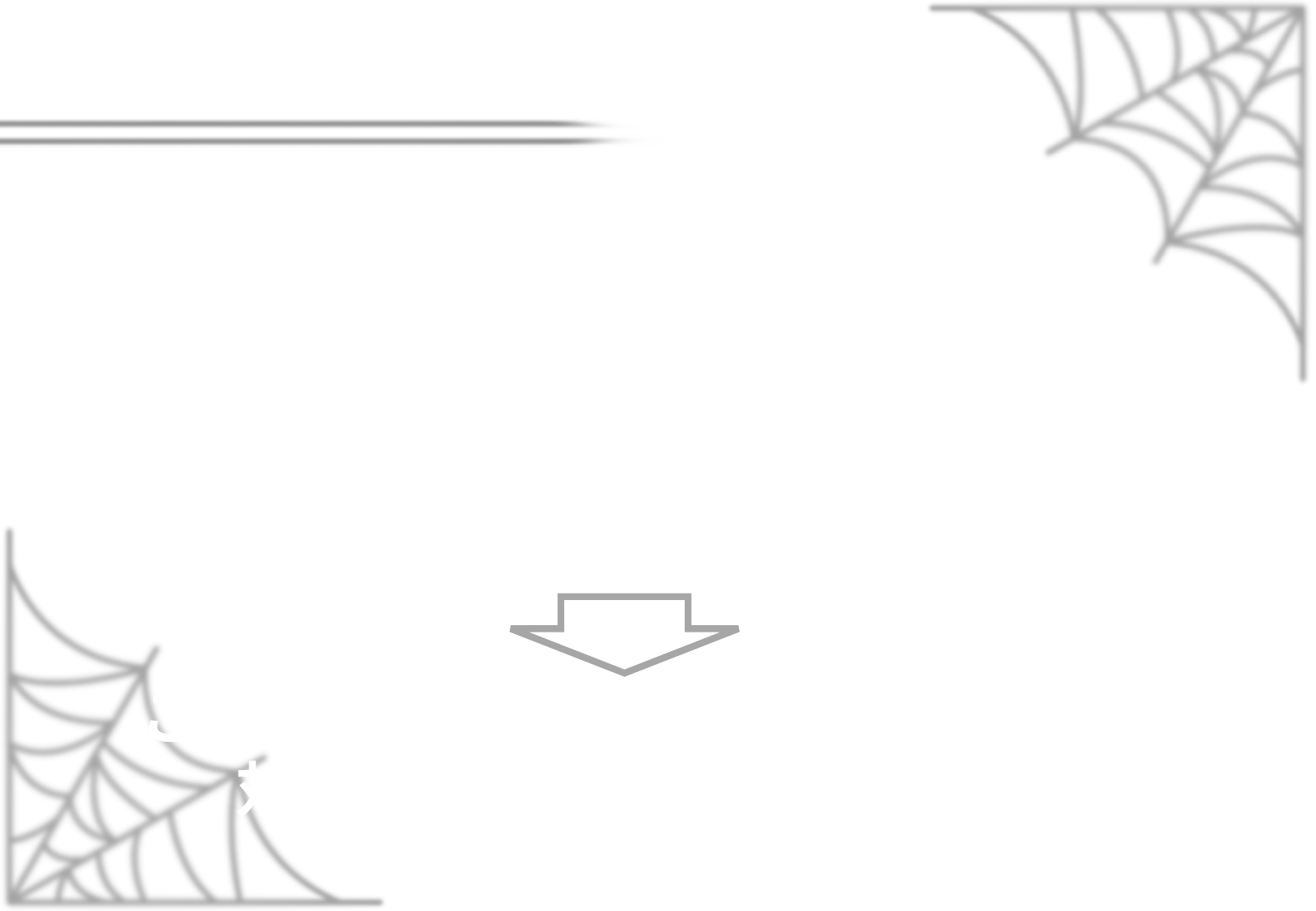

セールスポイント
・簡単操作で行える多彩なアクション
陣地を消費するジャンプアクションや、
失敗するとリスクがある妨害アクションなど

・いかに敵の木を奪っていくかの戦略
糸を多く張り木を奪いやすくしたり、
妨害で敵の行動を一定時間足止めをするなど

この2つを合わせる事で戦略性のある
対戦アクションゲームとなる！